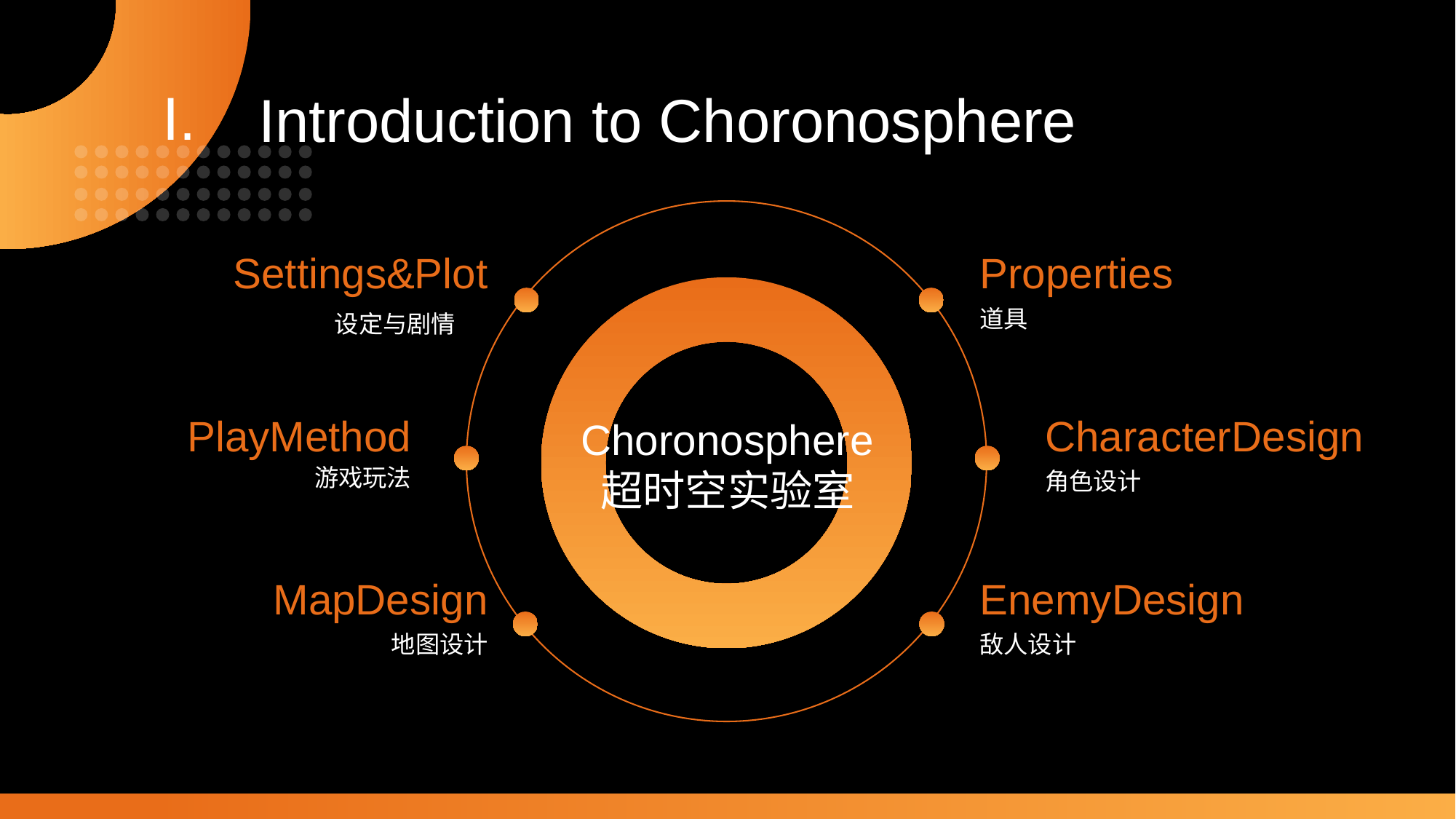

I.
Introduction to Choronosphere

Settings&Plot
Properties

道具
设定与剧情
PlayMethod
CharacterDesign
Choronosphere
超时空实验室

游戏玩法
角色设计
MapDesign
EnemyDesign

地图设计
敌人设计